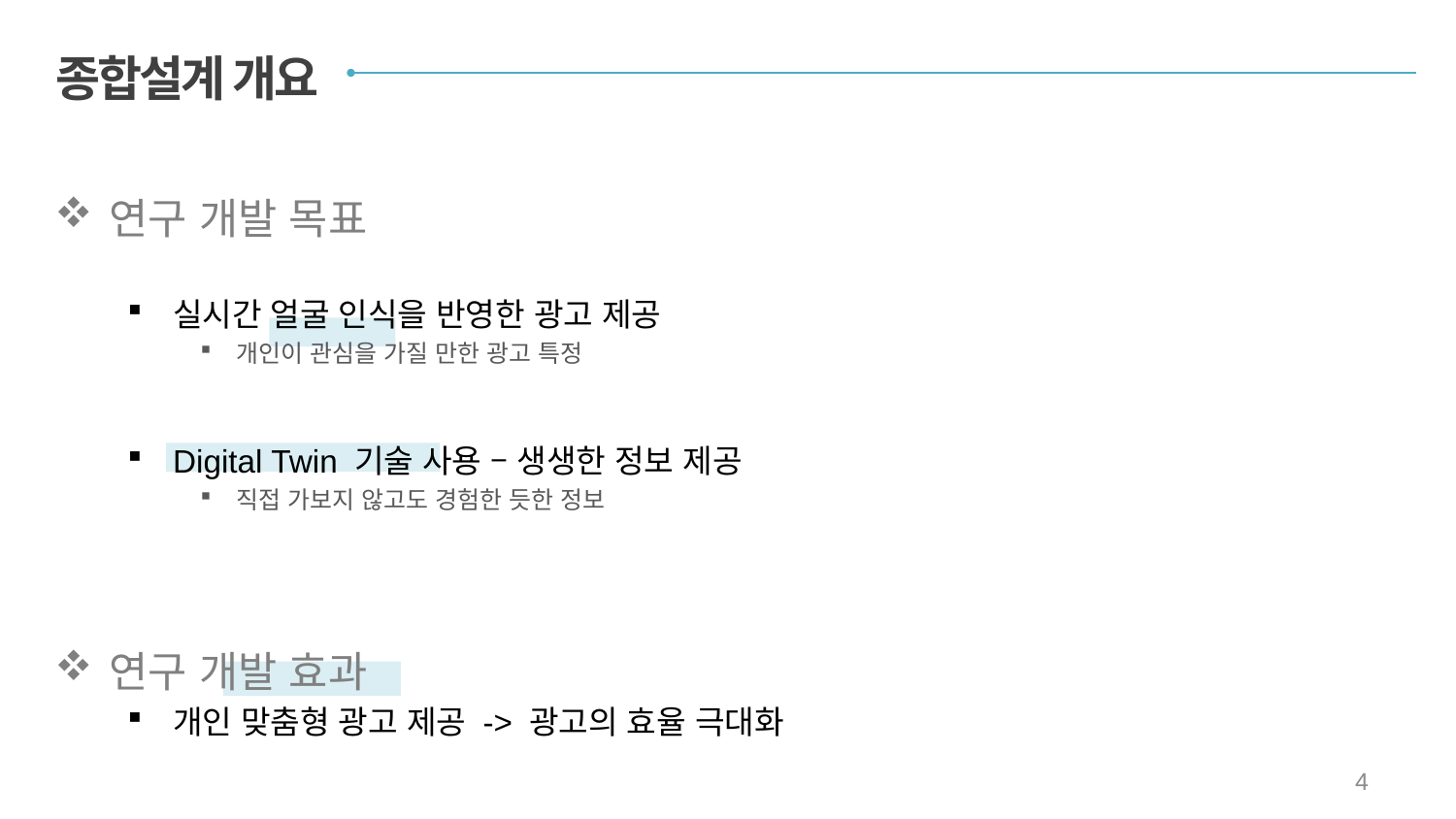

종합설계 개요

연구 개발 목표

실시간 얼굴 인식을 반영한 광고 제공
개인이 관심을 가질 만한 광고 특정

Digital Twin 기술 사용 – 생생한 정보 제공
직접 가보지 않고도 경험한 듯한 정보

연구 개발 효과
개인 맞춤형 광고 제공 -> 광고의 효율 극대화

4